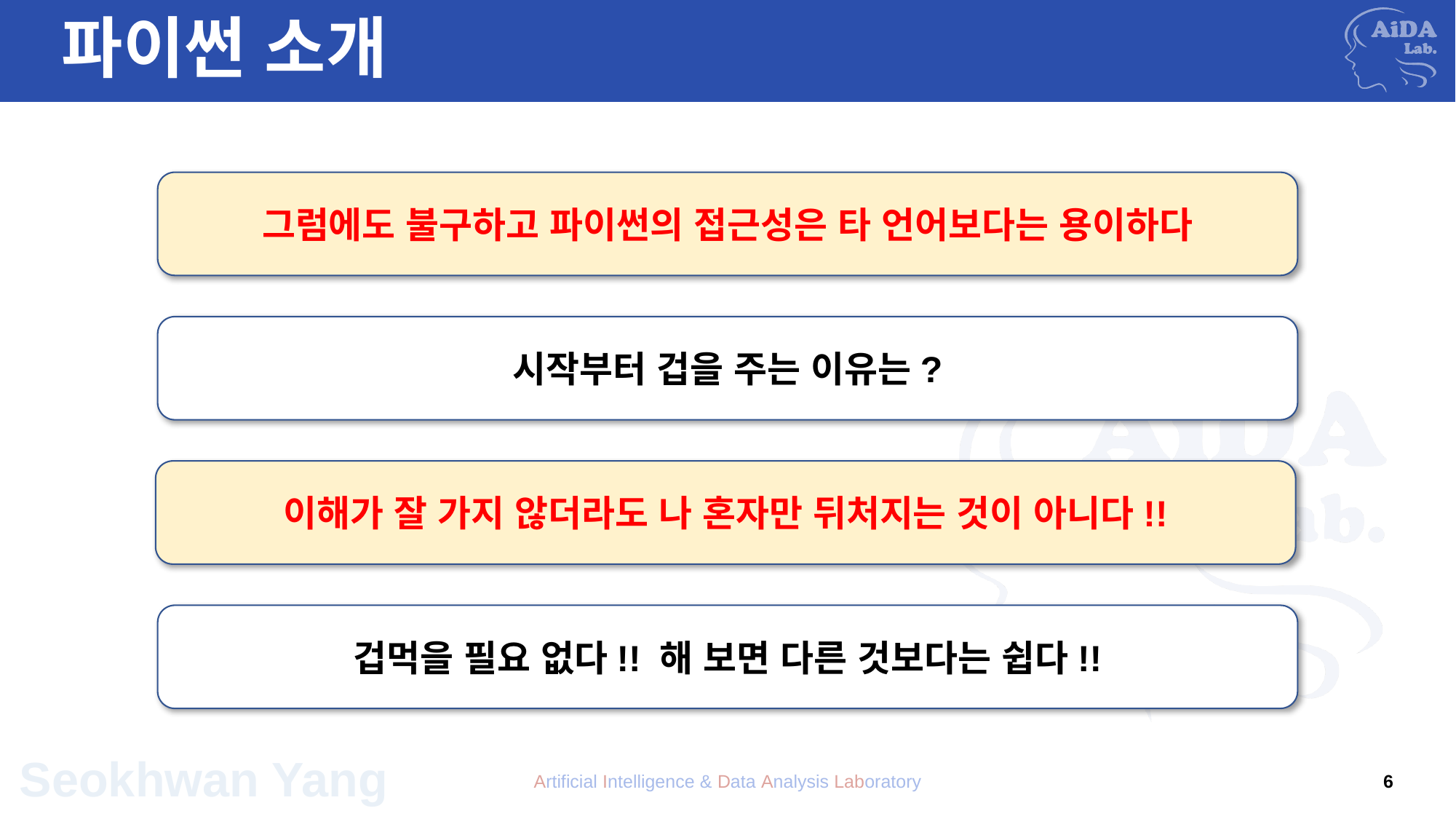

# 파이썬 소개
그럼에도 불구하고 파이썬의 접근성은 타 언어보다는 용이하다
시작부터 겁을 주는 이유는?
이해가 잘 가지 않더라도 나 혼자만 뒤처지는 것이 아니다!!
겁먹을 필요 없다!! 해 보면 다른 것보다는 쉽다!!
Artificial Intelligence & Data Analysis Laboratory
6